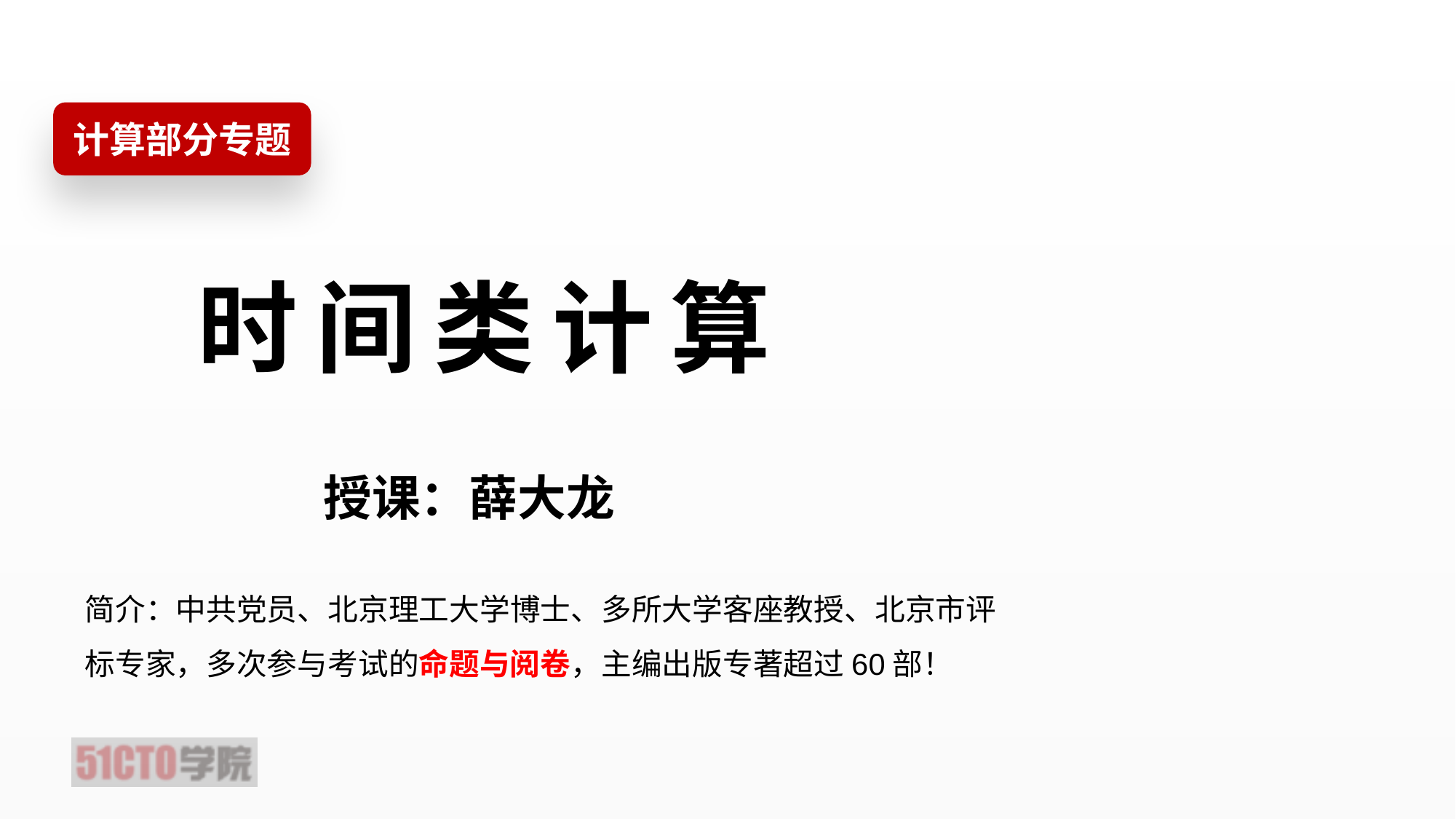

计算部分专题
时 间 类 计 算
授课：薛大龙
简介：中共党员、北京理工大学博士、多所大学客座教授、北京市评标专家，多次参与考试的命题与阅卷，主编出版专著超过60部！